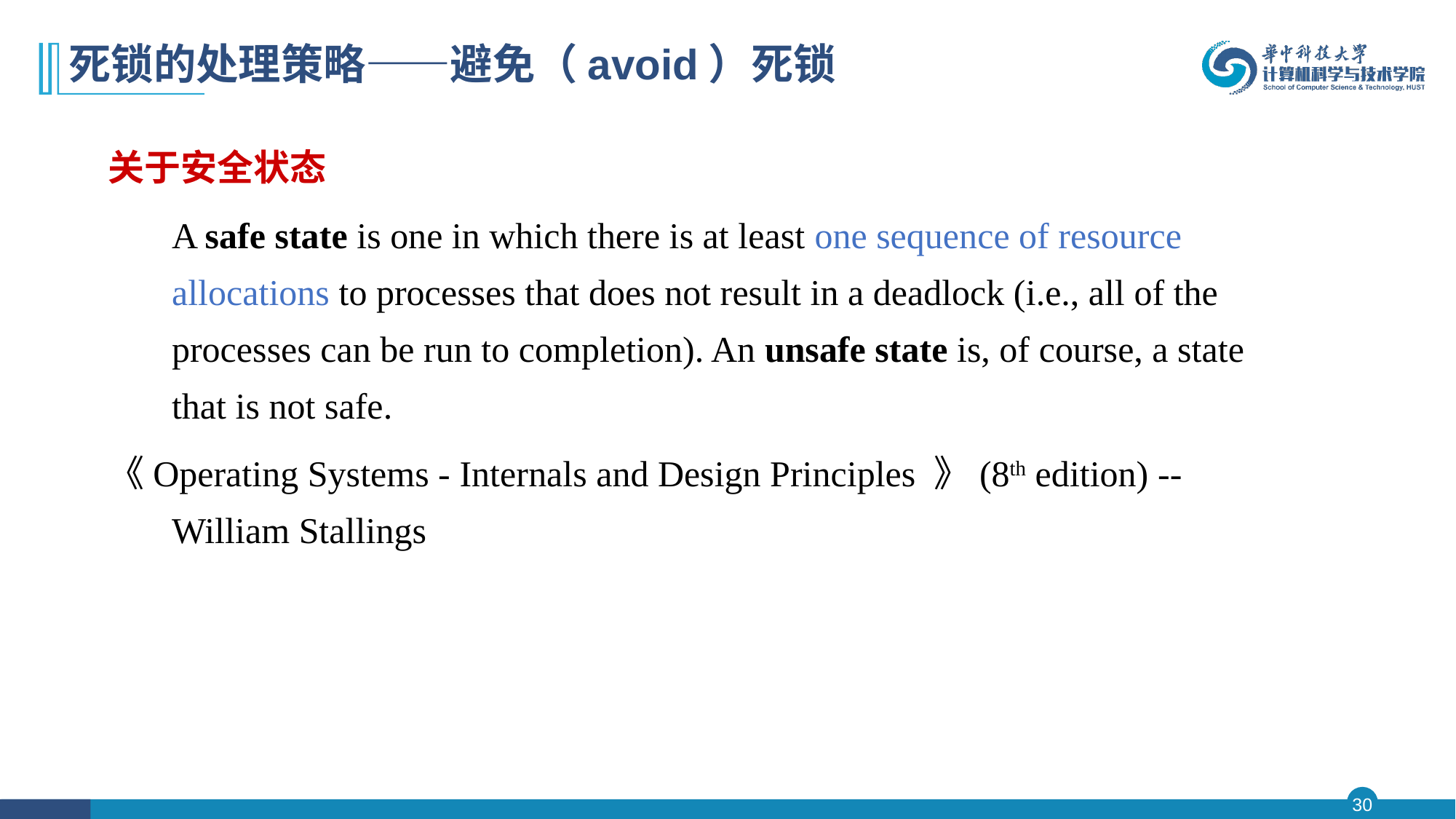

# 死锁的处理策略——避免（avoid）死锁
关于安全状态
	A safe state is one in which there is at least one sequence of resource allocations to processes that does not result in a deadlock (i.e., all of the processes can be run to completion). An unsafe state is, of course, a state that is not safe.
《Operating Systems - Internals and Design Principles 》(8th edition) -- William Stallings